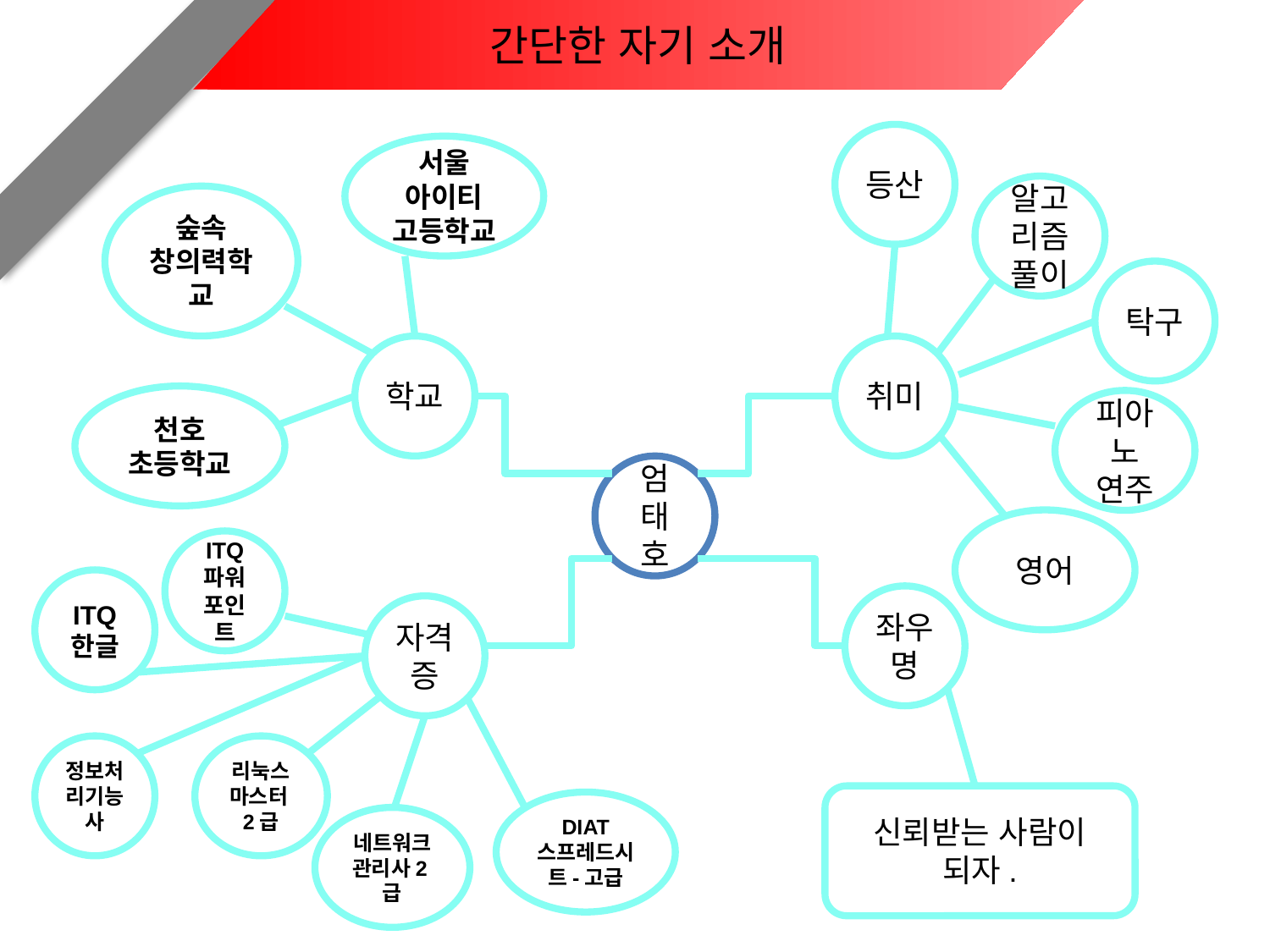

간단한 자기 소개
등산
서울
아이티
고등학교
알고리즘 풀이
숲속
창의력학교
탁구
학교
취미
천호
초등학교
피아노
연주
엄
태
호
영어
ITQ
파워포인트
ITQ
한글
좌우명
자격증
정보처리기능사
리눅스
마스터2급
신뢰받는 사람이 되자.
DIAT
스프레드시트-고급
네트워크관리사2급